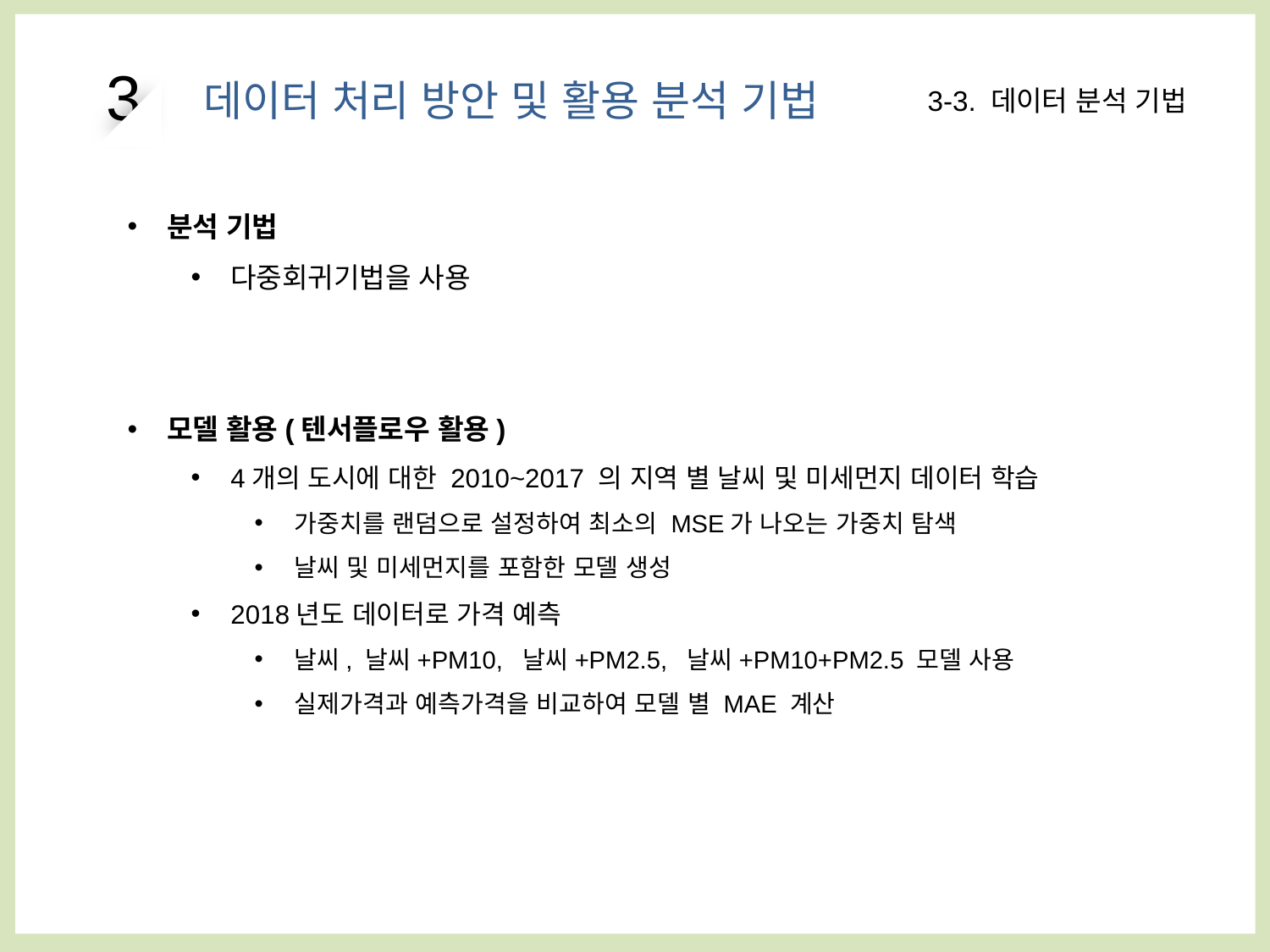

3

데이터 처리 방안 및 활용 분석 기법
3-3. 데이터 분석 기법
분석 기법
다중회귀기법을 사용

모델 활용(텐서플로우 활용)
4개의 도시에 대한 2010~2017 의 지역 별 날씨 및 미세먼지 데이터 학습
가중치를 랜덤으로 설정하여 최소의 MSE가 나오는 가중치 탐색
날씨 및 미세먼지를 포함한 모델 생성
2018년도 데이터로 가격 예측
날씨, 날씨+PM10,  날씨+PM2.5,  날씨+PM10+PM2.5 모델 사용
실제가격과 예측가격을 비교하여 모델 별 MAE 계산